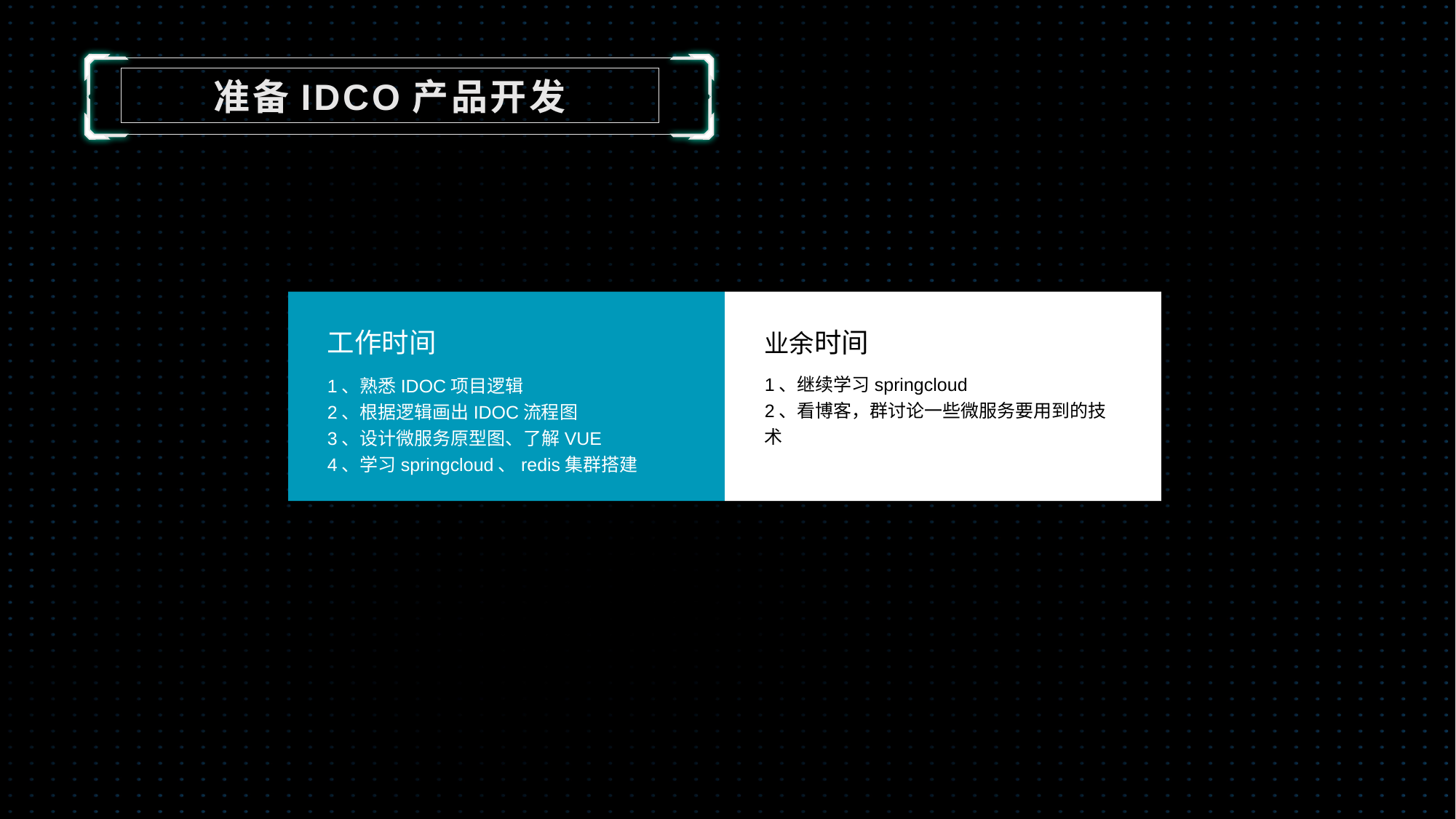

准备IDCO产品开发

工作时间
业余时间
1、继续学习springcloud
2、看博客，群讨论一些微服务要用到的技术
1、熟悉IDOC项目逻辑
2、根据逻辑画出IDOC流程图
3、设计微服务原型图、了解VUE
4、学习springcloud、redis集群搭建